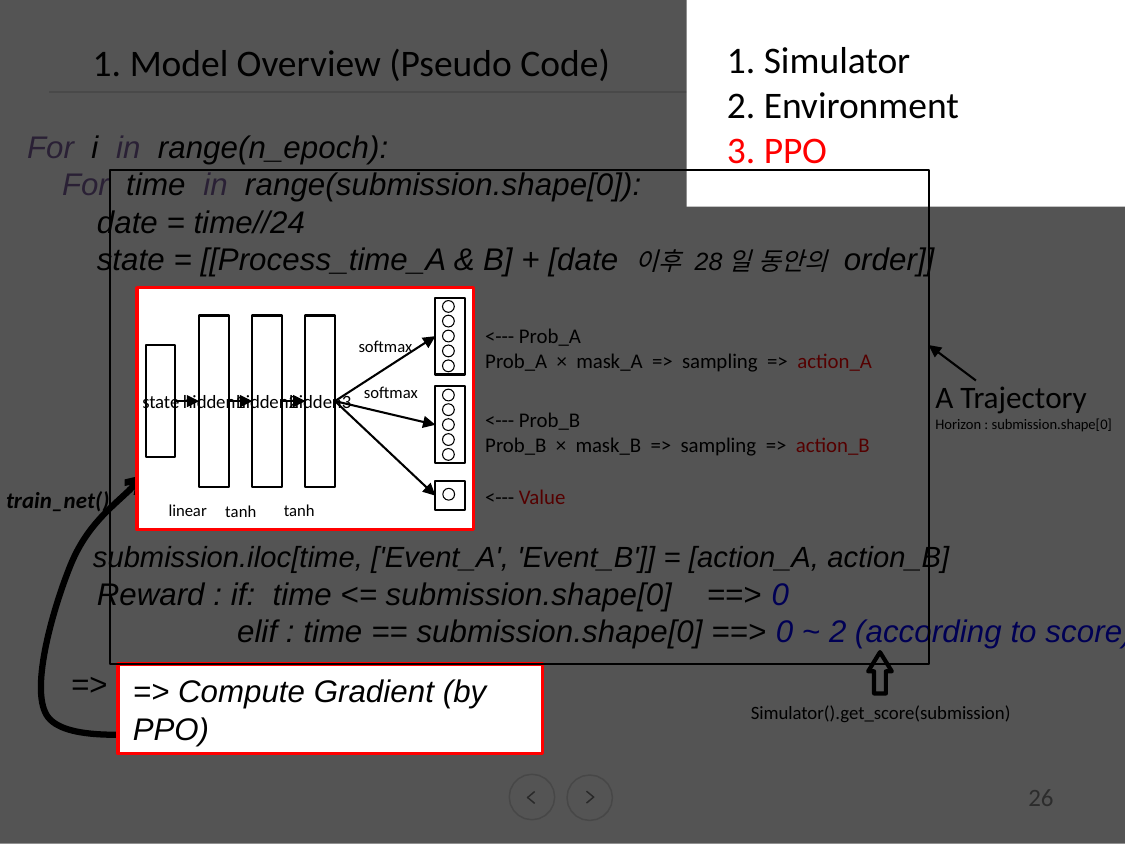

1. Simulator
   2. Environment
   3. PPO
1. Model Overview (Pseudo Code)
For  i  in  range(n_epoch):
    For  time  in  range(submission.shape[0]):
        date = time//24
        state = [[Process_time_A & B] + [date 이후 28일 동안의 order]]

        submission.iloc[time, ['Event_A', 'Event_B']] = [action_A, action_B]
        Reward : if:  time <= submission.shape[0]    ==> 0
                        elif : time == submission.shape[0] ==> 0 ~ 2 (according to score)

     => Compute Gradient (by PPO)

hidden1
hidden1
hidden2
hidden2
hidden3
hidden3
<--- Prob_A
Prob_A  ×  mask_A  =>  sampling  =>  action_A
softmax
softmax

state
state

A Trajectory
Horizon : submission.shape[0]
softmax
softmax

<--- Prob_B
Prob_B  ×  mask_B  =>  sampling  =>  action_B

<--- Value
train_net()

linear
linear
tanh
tanh
tanh
tanh

=> Compute Gradient (by PPO)
Simulator().get_score(submission)
26